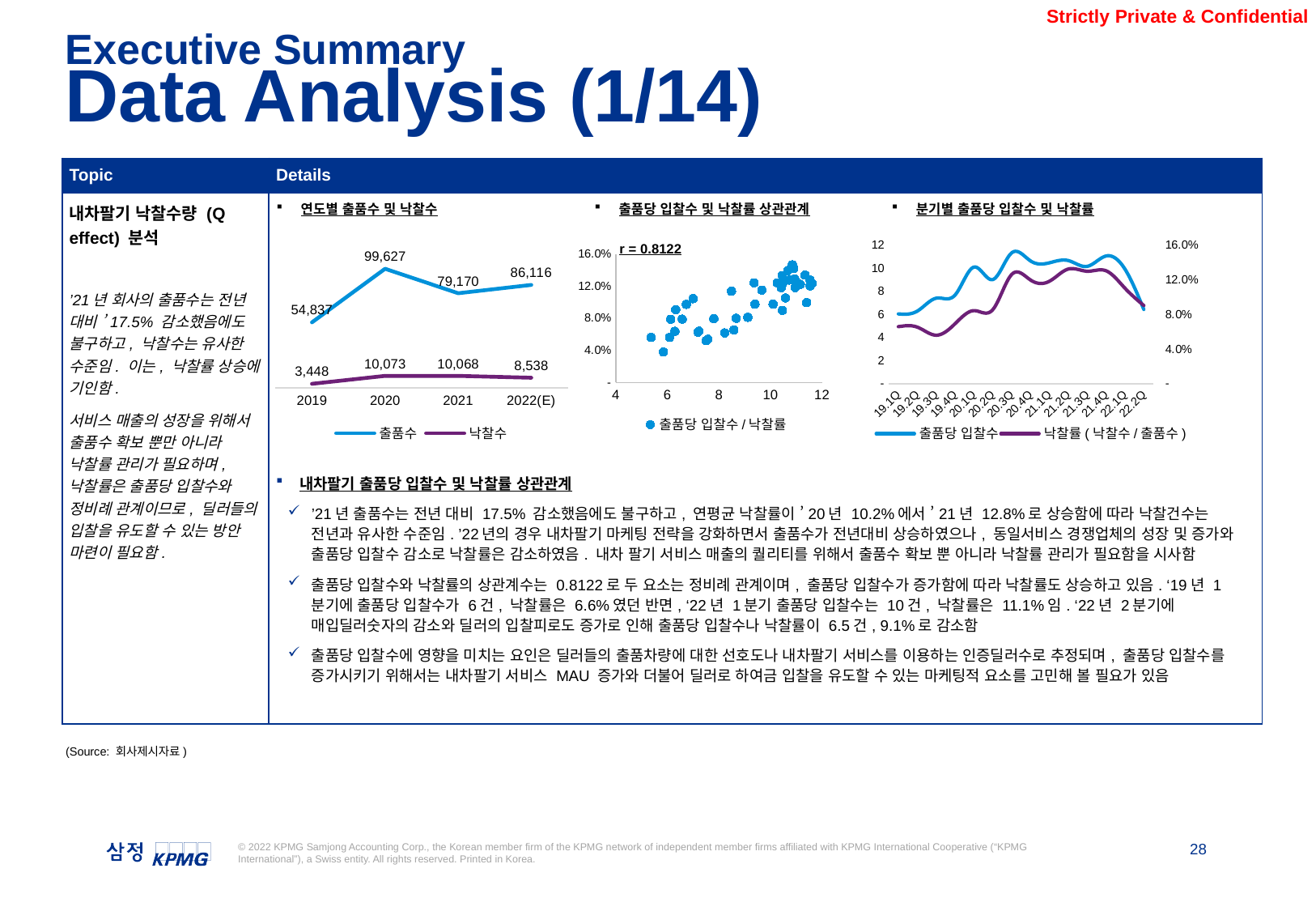

Executive Summary
Data Analysis (1/14)
| Topic | Details |
| --- | --- |
| 내차팔기 낙찰수량 (Q effect) 분석 ’21년 회사의 출품수는 전년 대비 ’17.5% 감소했음에도 불구하고, 낙찰수는 유사한 수준임. 이는, 낙찰률 상승에 기인함. 서비스 매출의 성장을 위해서 출품수 확보 뿐만 아니라 낙찰률 관리가 필요하며, 낙찰률은 출품당 입찰수와 정비례 관계이므로, 딜러들의 입찰을 유도할 수 있는 방안 마련이 필요함. | 내차팔기 출품당 입찰수 및 낙찰률 상관관계 ’21년 출품수는 전년 대비 17.5% 감소했음에도 불구하고, 연평균 낙찰률이 ’20년 10.2%에서 ’21년 12.8%로 상승함에 따라 낙찰건수는 전년과 유사한 수준임. ’22년의 경우 내차팔기 마케팅 전략을 강화하면서 출품수가 전년대비 상승하였으나, 동일서비스 경쟁업체의 성장 및 증가와 출품당 입찰수 감소로 낙찰률은 감소하였음. 내차 팔기 서비스 매출의 퀄리티를 위해서 출품수 확보 뿐 아니라 낙찰률 관리가 필요함을 시사함 출품당 입찰수와 낙찰률의 상관계수는 0.8122로 두 요소는 정비례 관계이며, 출품당 입찰수가 증가함에 따라 낙찰률도 상승하고 있음. ‘19년 1분기에 출품당 입찰수가 6건, 낙찰률은 6.6%였던 반면, ‘22년 1분기 출품당 입찰수는 10건, 낙찰률은 11.1%임. ‘22년 2분기에 매입딜러숫자의 감소와 딜러의 입찰피로도 증가로 인해 출품당 입찰수나 낙찰률이 6.5건, 9.1%로 감소함 출품당 입찰수에 영향을 미치는 요인은 딜러들의 출품차량에 대한 선호도나 내차팔기 서비스를 이용하는 인증딜러수로 추정되며, 출품당 입찰수를 증가시키기 위해서는 내차팔기 서비스 MAU 증가와 더불어 딜러로 하여금 입찰을 유도할 수 있는 마케팅적 요소를 고민해 볼 필요가 있음 |

### Chart

| Category |  |
|---|---|
연도별 출품수 및 낙찰수
출품당 입찰수 및 낙찰률 상관관계
분기별 출품당 입찰수 및 낙찰률

### Chart

| Category | 출품당 입찰수 | 낙찰률(낙찰수/출품수) |
|---|---|---|
| 19.1Q | 6.063157894736842 | 0.06607287449392713 |
| 19.2Q | 6.305746561886051 | 0.06556974459724951 |
| 19.3Q | 7.423771413453271 | 0.05622064951385674 |
| 19.4Q | 7.699254466169644 | 0.06944249073943827 |
| 20.1Q | 10.121573041867897 | 0.08464359635426123 |
| 20.2Q | 9.040654582813533 | 0.08578557275996183 |
| 20.3Q | 11.355506889314718 | 0.12642576877452322 |
| 20.4Q | 10.657924594170012 | 0.12004712864374237 |
| 21.1Q | 10.494143384531244 | 0.11859076614557222 |
| 21.2Q | 10.689796129566387 | 0.13272275690779262 |
| 21.3Q | 10.185682209806277 | 0.1301759699232416 |
| 21.4Q | 11.085804180887372 | 0.13070605802047783 |
| 22.1Q | 9.952494533889883 | 0.11061419200954084 |
| 22.2Q | 6.455393738554112 | 0.09056422778407605 |
r = 0.8122

### Chart

| Category | 출품수 | 낙찰수 |
|---|---|---|
| 2019 | 54837.0 | 3448.0 |
| 2020 | 99627.0 | 10073.0 |
| 2021 | 79170.0 | 10068.0 |
| 2022(E) | 86116.0 | 8538.0 |
(Source: 회사제시자료)